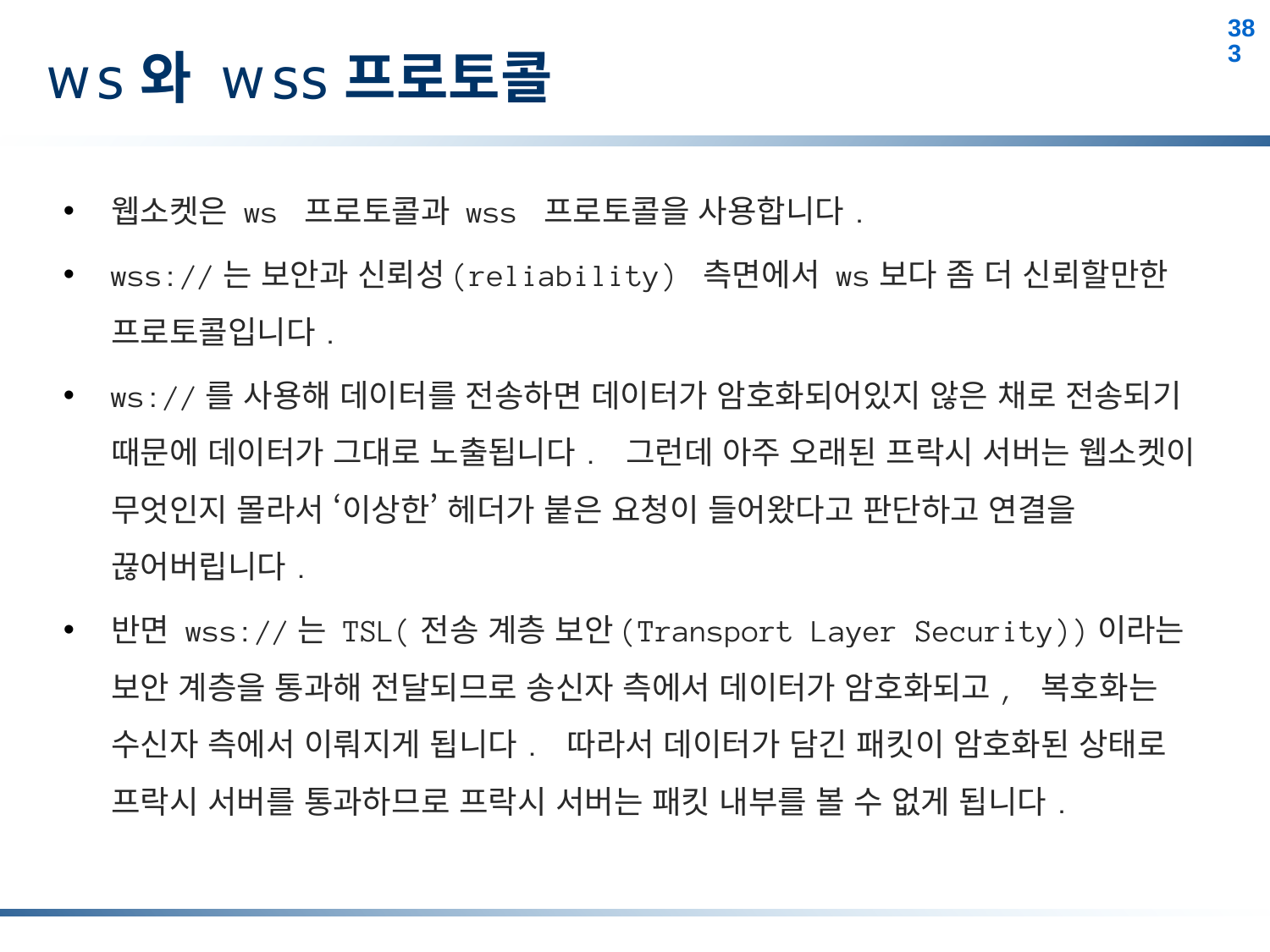

# ws와 wss프로토콜
웹소켓은 ws 프로토콜과 wss 프로토콜을 사용합니다.
wss://는 보안과 신뢰성(reliability) 측면에서 ws보다 좀 더 신뢰할만한 프로토콜입니다.
ws://를 사용해 데이터를 전송하면 데이터가 암호화되어있지 않은 채로 전송되기 때문에 데이터가 그대로 노출됩니다. 그런데 아주 오래된 프락시 서버는 웹소켓이 무엇인지 몰라서 ‘이상한’ 헤더가 붙은 요청이 들어왔다고 판단하고 연결을 끊어버립니다.
반면 wss://는 TSL(전송 계층 보안(Transport Layer Security))이라는 보안 계층을 통과해 전달되므로 송신자 측에서 데이터가 암호화되고, 복호화는 수신자 측에서 이뤄지게 됩니다. 따라서 데이터가 담긴 패킷이 암호화된 상태로 프락시 서버를 통과하므로 프락시 서버는 패킷 내부를 볼 수 없게 됩니다.